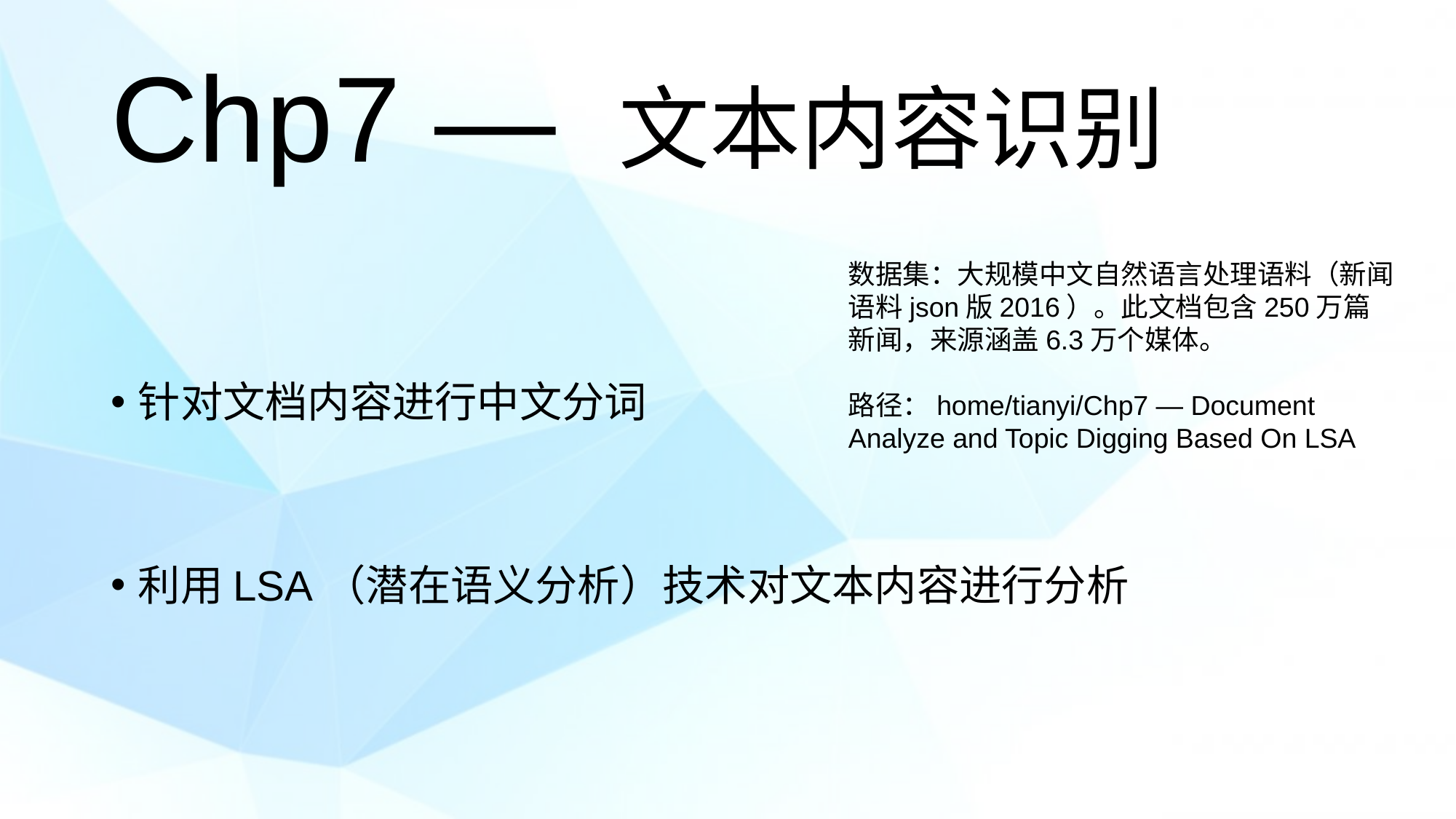

# Chp7 — 文本内容识别
数据集：大规模中文自然语言处理语料（新闻语料json版2016）。此文档包含250万篇新闻，来源涵盖6.3万个媒体。

路径：home/tianyi/Chp7 — Document Analyze and Topic Digging Based On LSA

针对文档内容进行中文分词

利用LSA（潜在语义分析）技术对文本内容进行分析